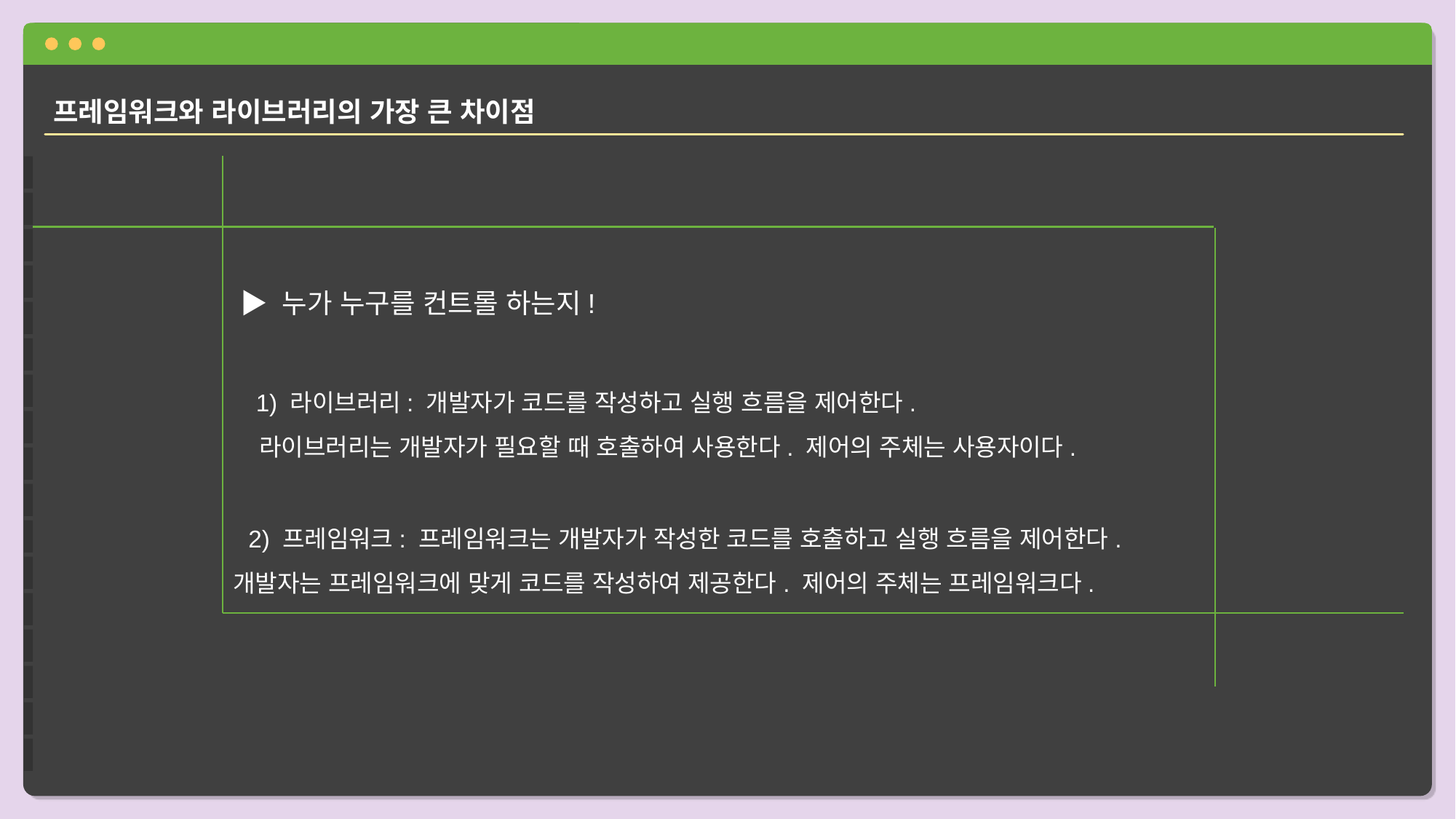

프레임워크와 라이브러리의 가장 큰 차이점

 ▶ 누가 누구를 컨트롤 하는지!

   1) 라이브러리: 개발자가 코드를 작성하고 실행 흐름을 제어한다.
   라이브러리는 개발자가 필요할 때 호출하여 사용한다. 제어의 주체는 사용자이다.

  2) 프레임워크: 프레임워크는 개발자가 작성한 코드를 호출하고 실행 흐름을 제어한다.     개발자는 프레임워크에 맞게 코드를 작성하여 제공한다. 제어의 주체는 프레임워크다.